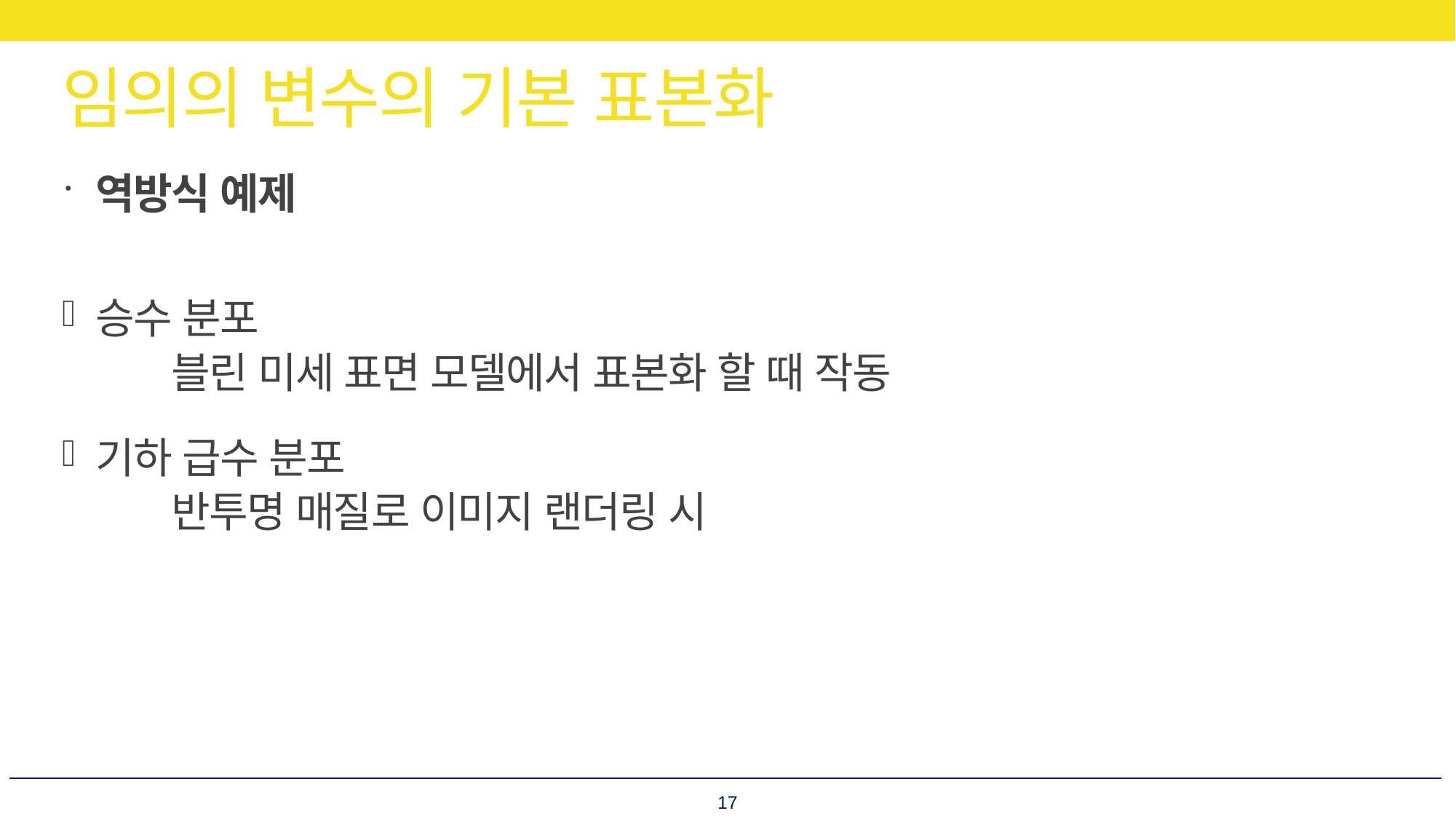

# 임의의 변수의 기본 표본화
역방식 예제

승수 분포
	블린 미세 표면 모델에서 표본화 할 때 작동

기하 급수 분포
	반투명 매질로 이미지 랜더링 시

17